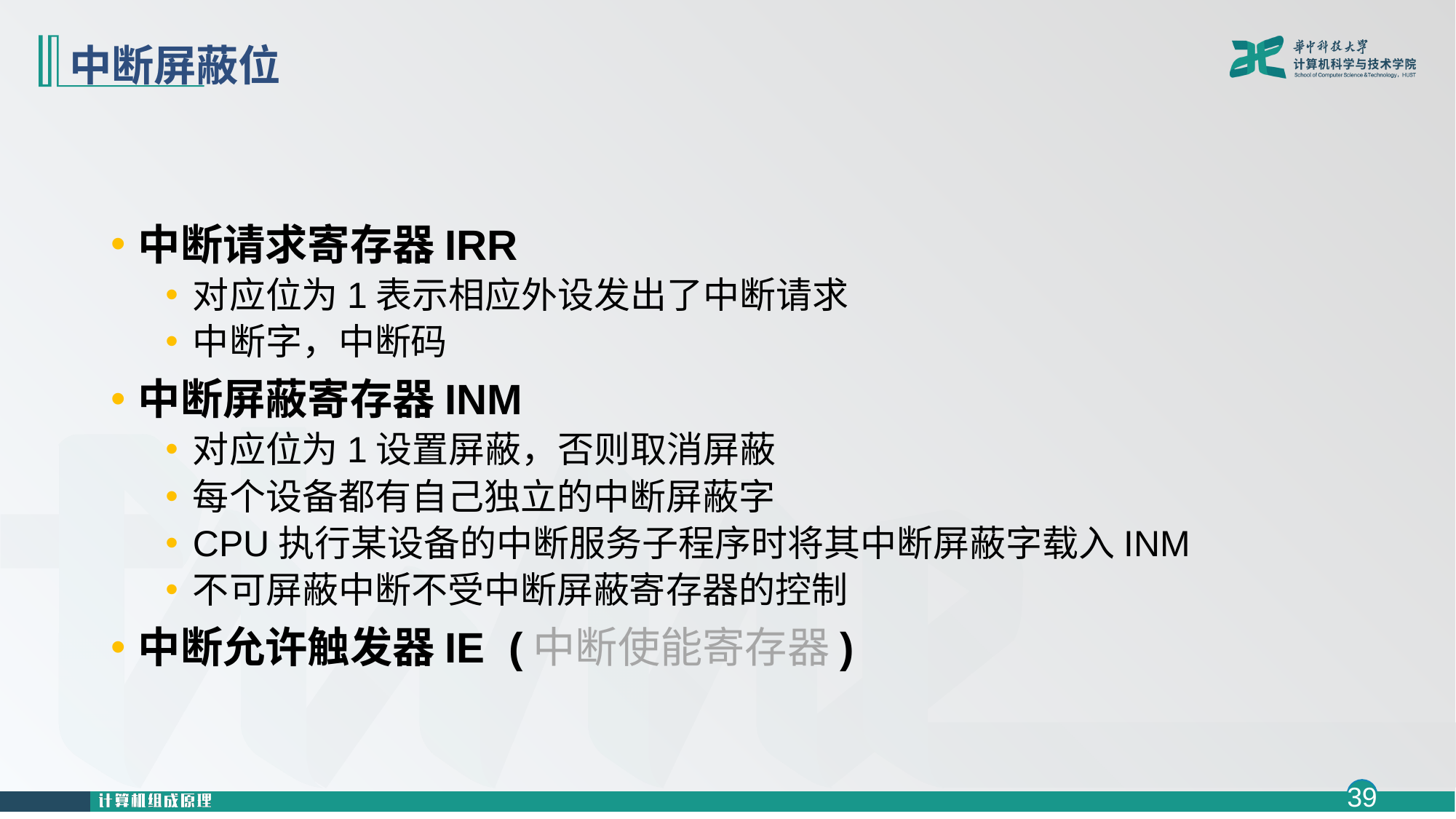

# 中断屏蔽位
中断请求寄存器IRR
对应位为1表示相应外设发出了中断请求
中断字，中断码
中断屏蔽寄存器INM
对应位为1设置屏蔽，否则取消屏蔽
每个设备都有自己独立的中断屏蔽字
CPU执行某设备的中断服务子程序时将其中断屏蔽字载入INM
不可屏蔽中断不受中断屏蔽寄存器的控制
中断允许触发器IE  (中断使能寄存器)